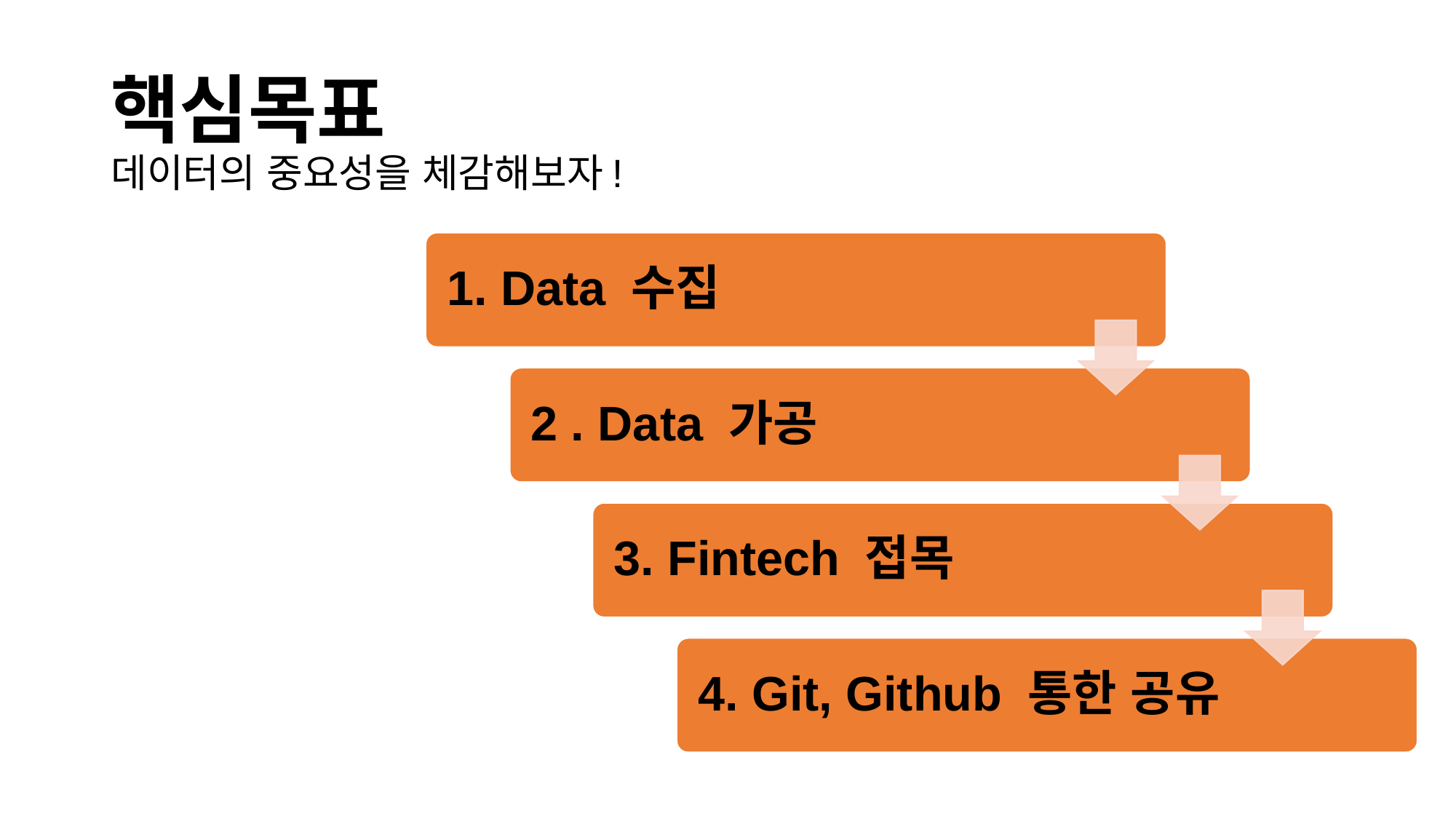

# 핵심목표 데이터의 중요성을 체감해보자!
1. Data 수집
2 . Data 가공
3. Fintech 접목
4. Git, Github 통한 공유